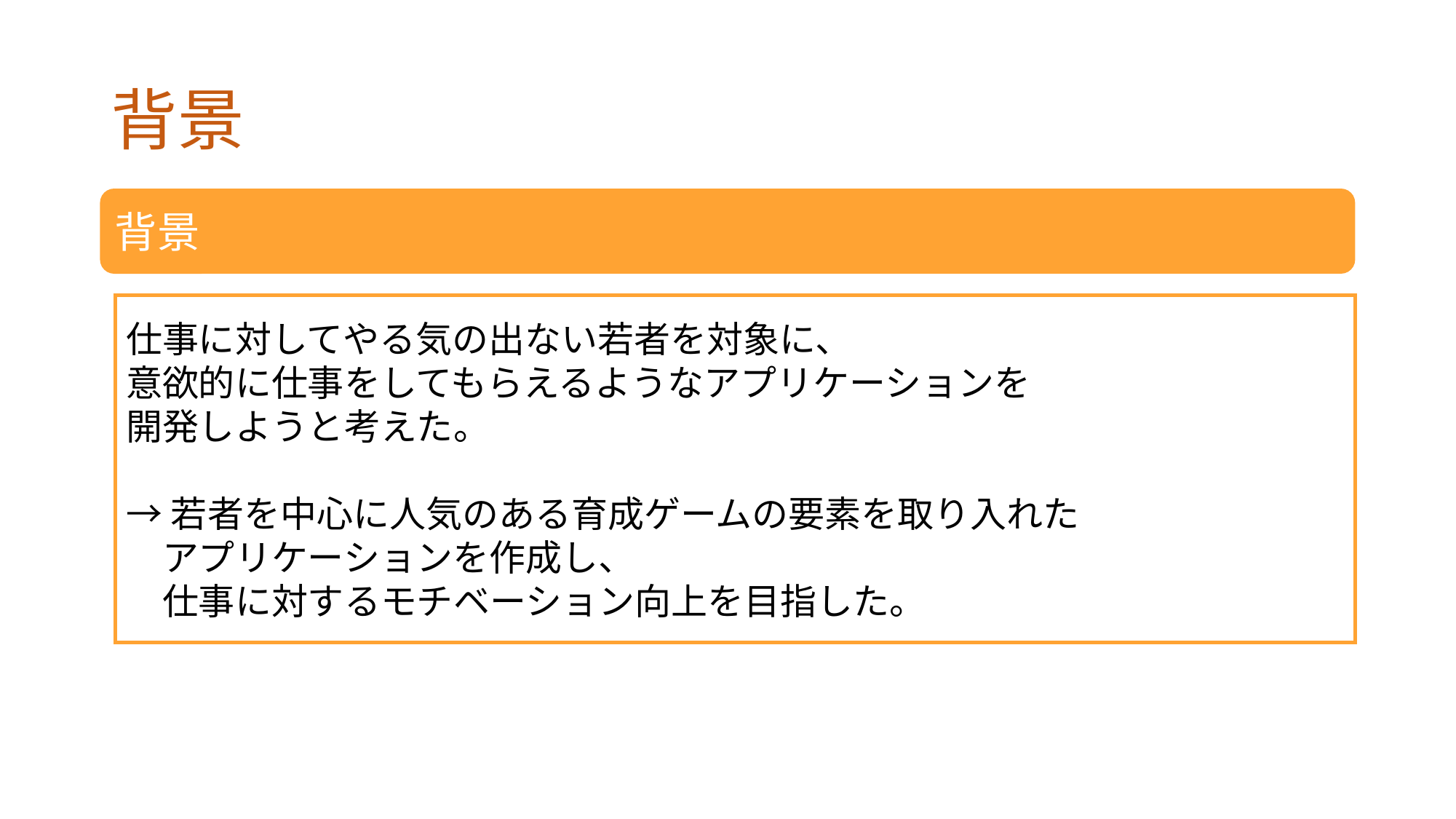

# 背景
背景

仕事に対してやる気の出ない若者を対象に、
意欲的に仕事をしてもらえるようなアプリケーションを
開発しようと考えた。

→若者を中心に人気のある育成ゲームの要素を取り入れた
　アプリケーションを作成し、
　仕事に対するモチベーション向上を目指した。